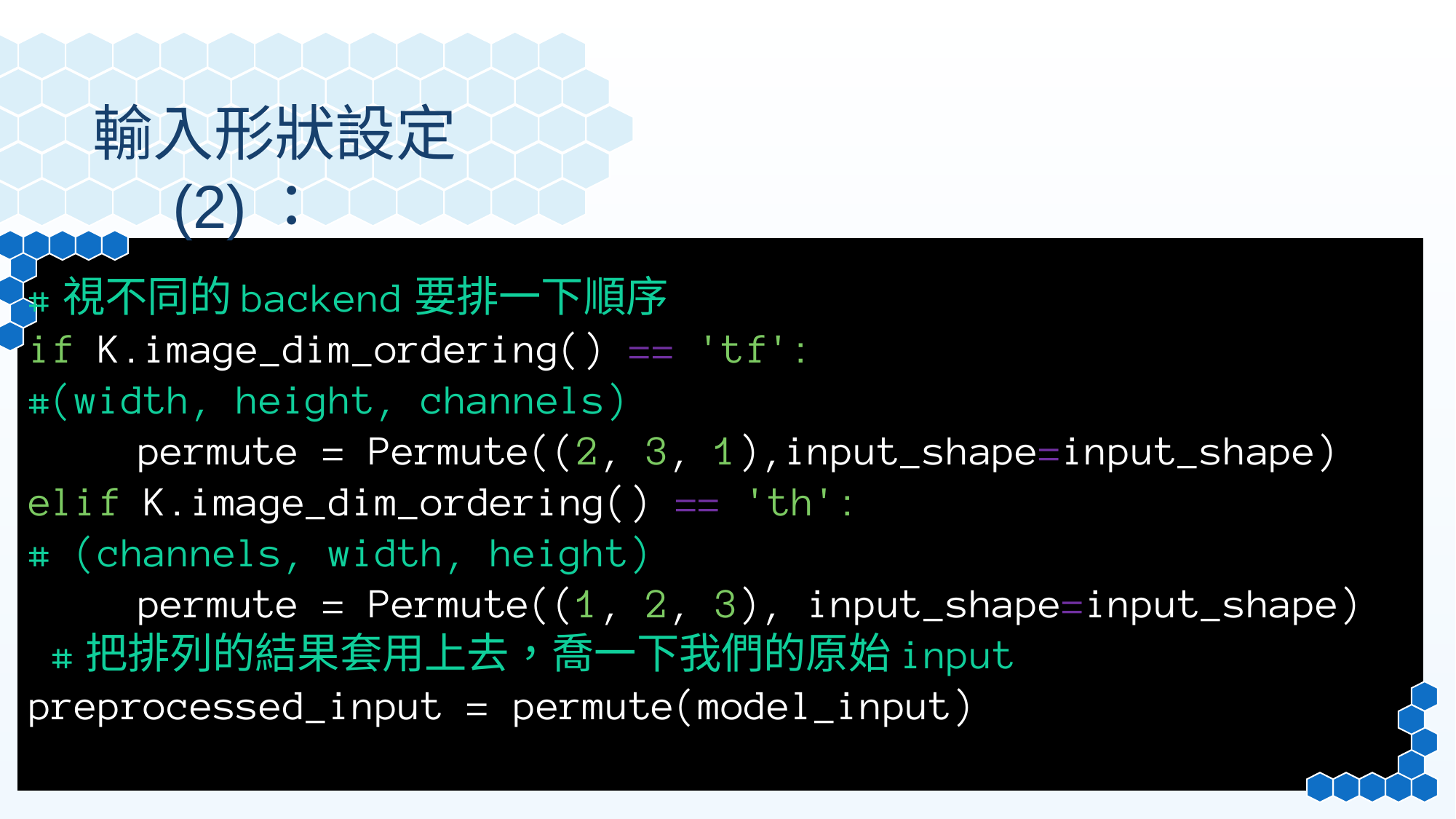

輸入形狀設定(2)：

#視不同的backend要排一下順序
if K.image_dim_ordering() == 'tf':
#(width, height, channels)
	permute = Permute((2, 3, 1),input_shape=input_shape)
elif K.image_dim_ordering() == 'th':
# (channels, width, height)
	permute = Permute((1, 2, 3), input_shape=input_shape)    #把排列的結果套用上去，喬一下我們的原始input
preprocessed_input = permute(model_input)